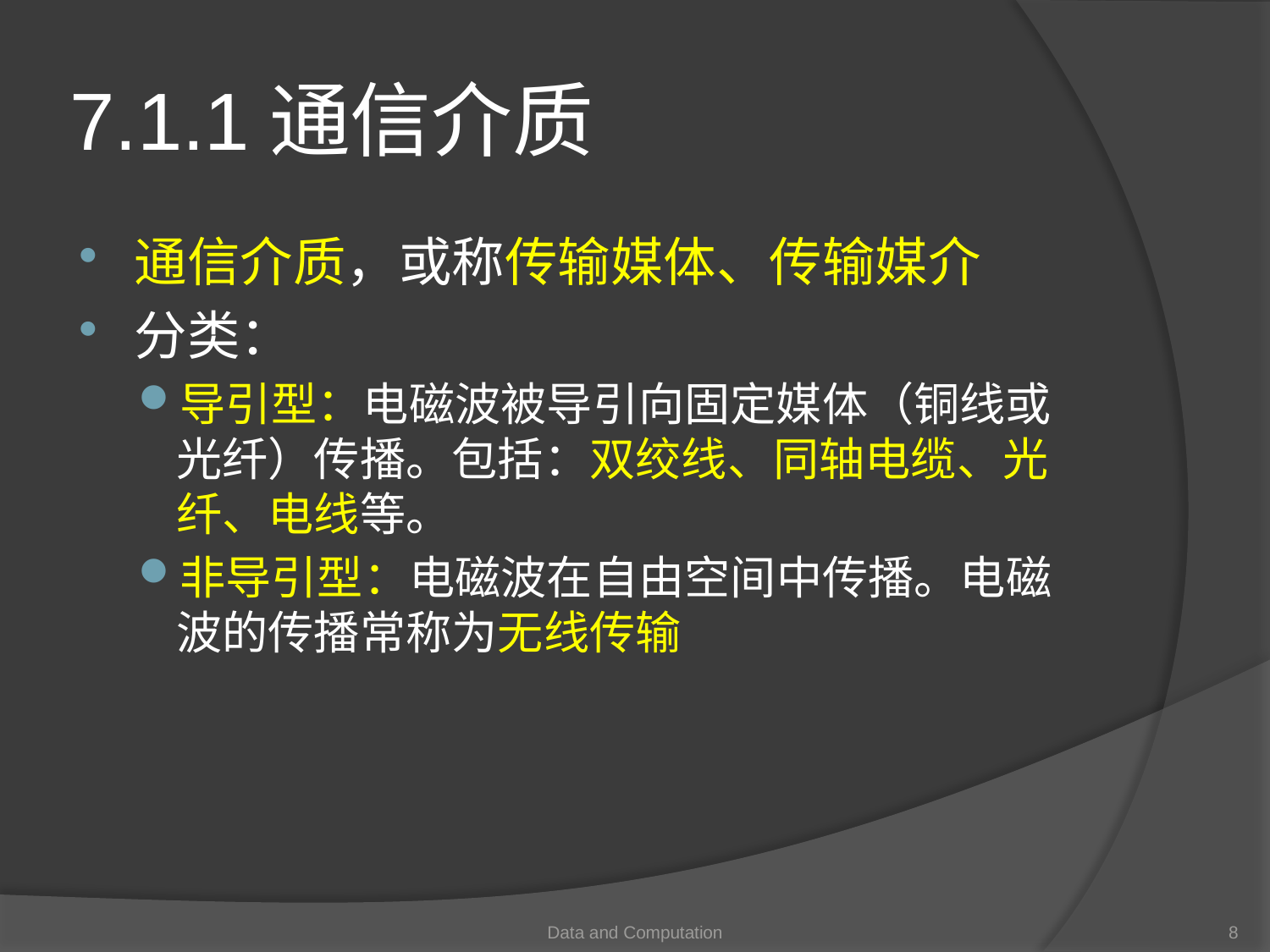

# 7.1.1通信介质
通信介质，或称传输媒体、传输媒介
分类：
导引型：电磁波被导引向固定媒体（铜线或光纤）传播。包括：双绞线、同轴电缆、光纤、电线等。
非导引型：电磁波在自由空间中传播。电磁波的传播常称为无线传输
Data and Computation
8